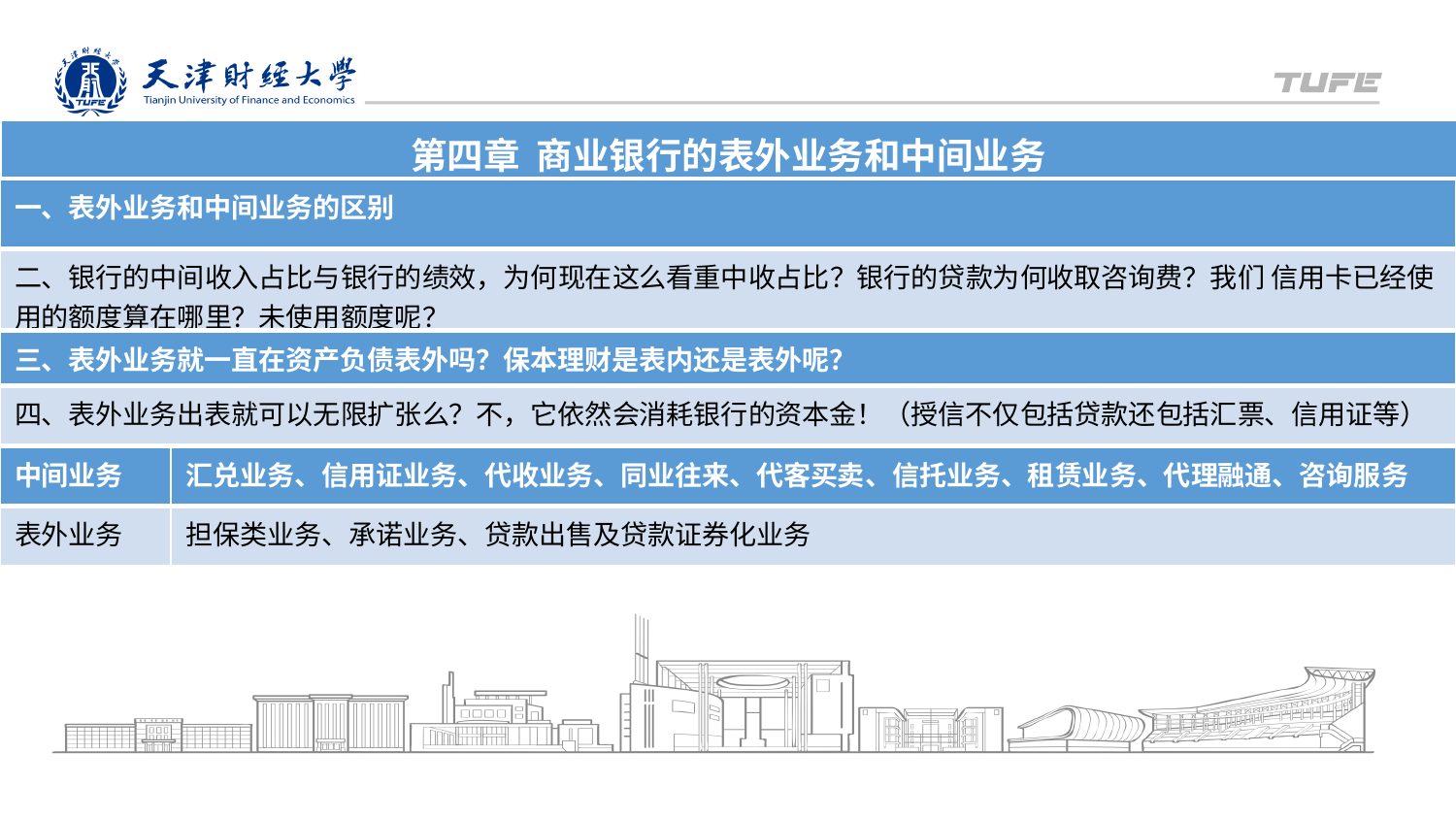

| 第四章 商业银行的表外业务和中间业务 |
| --- |
| 一、表外业务和中间业务的区别 |
| --- |
| 二、银行的中间收入占比与银行的绩效，为何现在这么看重中收占比？银行的贷款为何收取咨询费？我们 信用卡已经使用的额度算在哪里？未使用额度呢？ |
天津财经大学XX
| 三、表外业务就一直在资产负债表外吗？保本理财是表内还是表外呢？ |
| --- |
| 四、表外业务出表就可以无限扩张么？不，它依然会消耗银行的资本金！（授信不仅包括贷款还包括汇票、信用证等） |
| 中间业务 | 汇兑业务、信用证业务、代收业务、同业往来、代客买卖、信托业务、租赁业务、代理融通、咨询服务 |
| --- | --- |
| 表外业务 | 担保类业务、承诺业务、贷款出售及贷款证券化业务 |
XXXX年X月X日